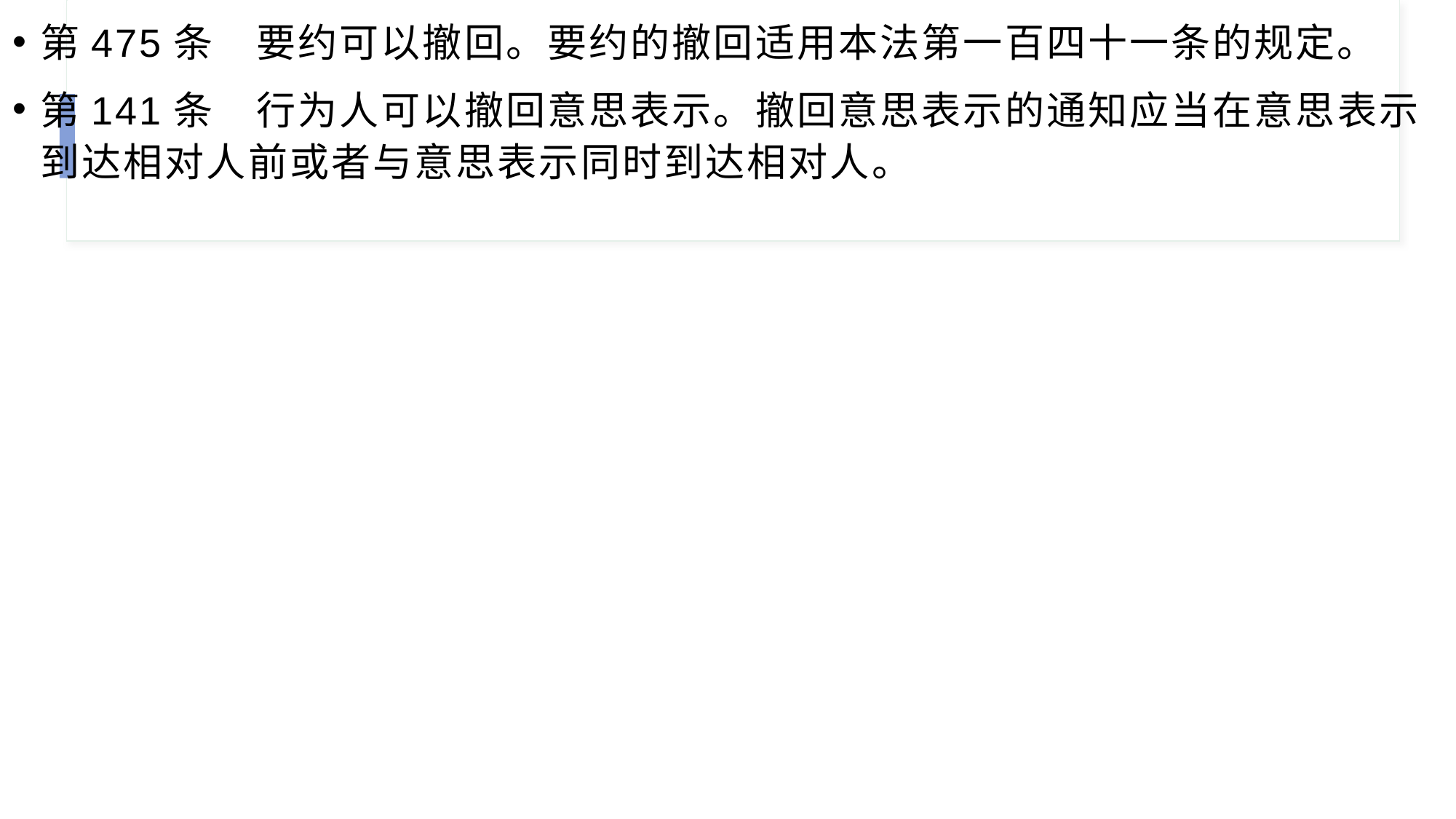

第475条　要约可以撤回。要约的撤回适用本法第一百四十一条的规定。
第141条　行为人可以撤回意思表示。撤回意思表示的通知应当在意思表示到达相对人前或者与意思表示同时到达相对人。

#